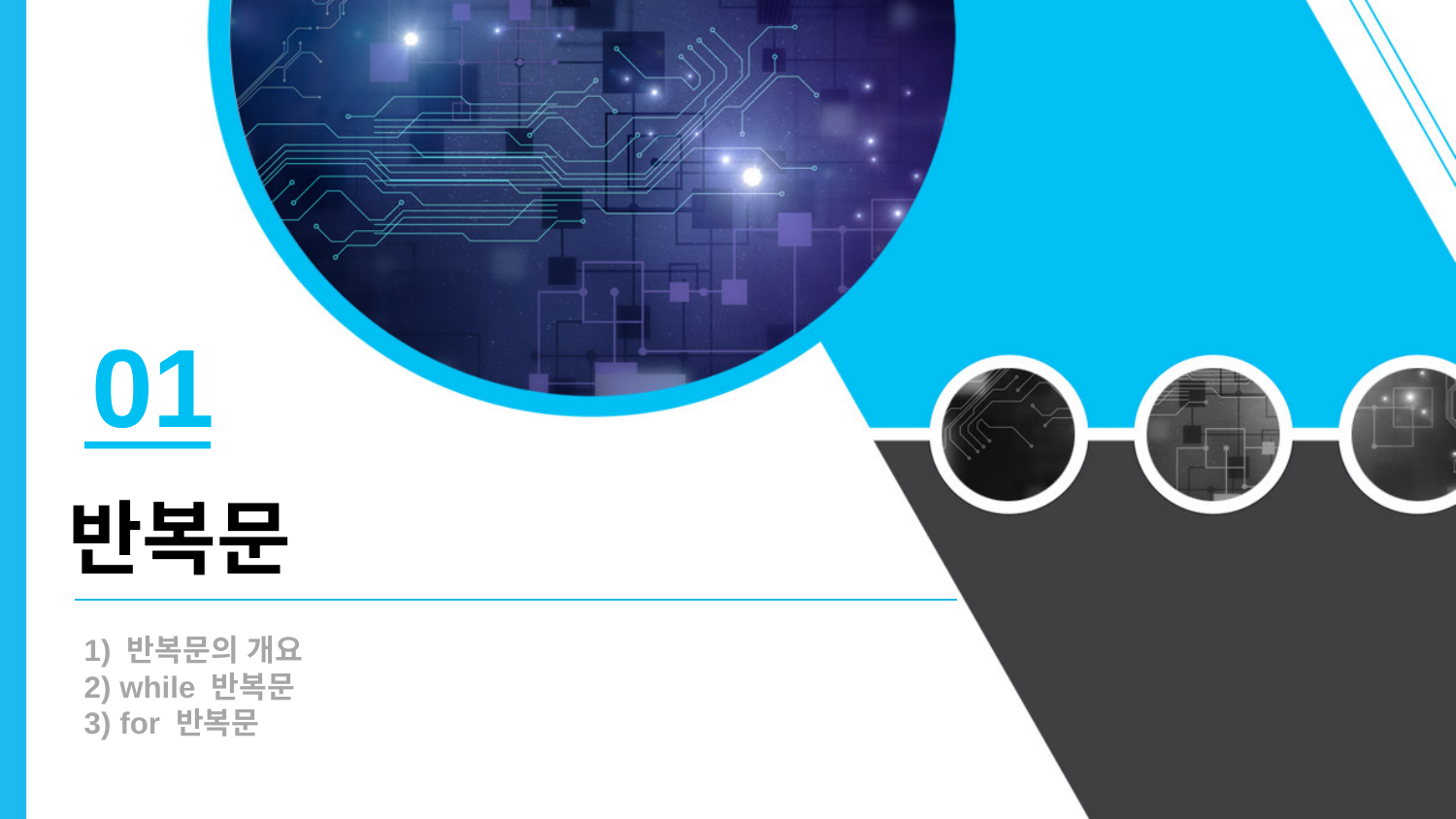

01

반복문
1) 반복문의 개요
2) while 반복문
3) for 반복문